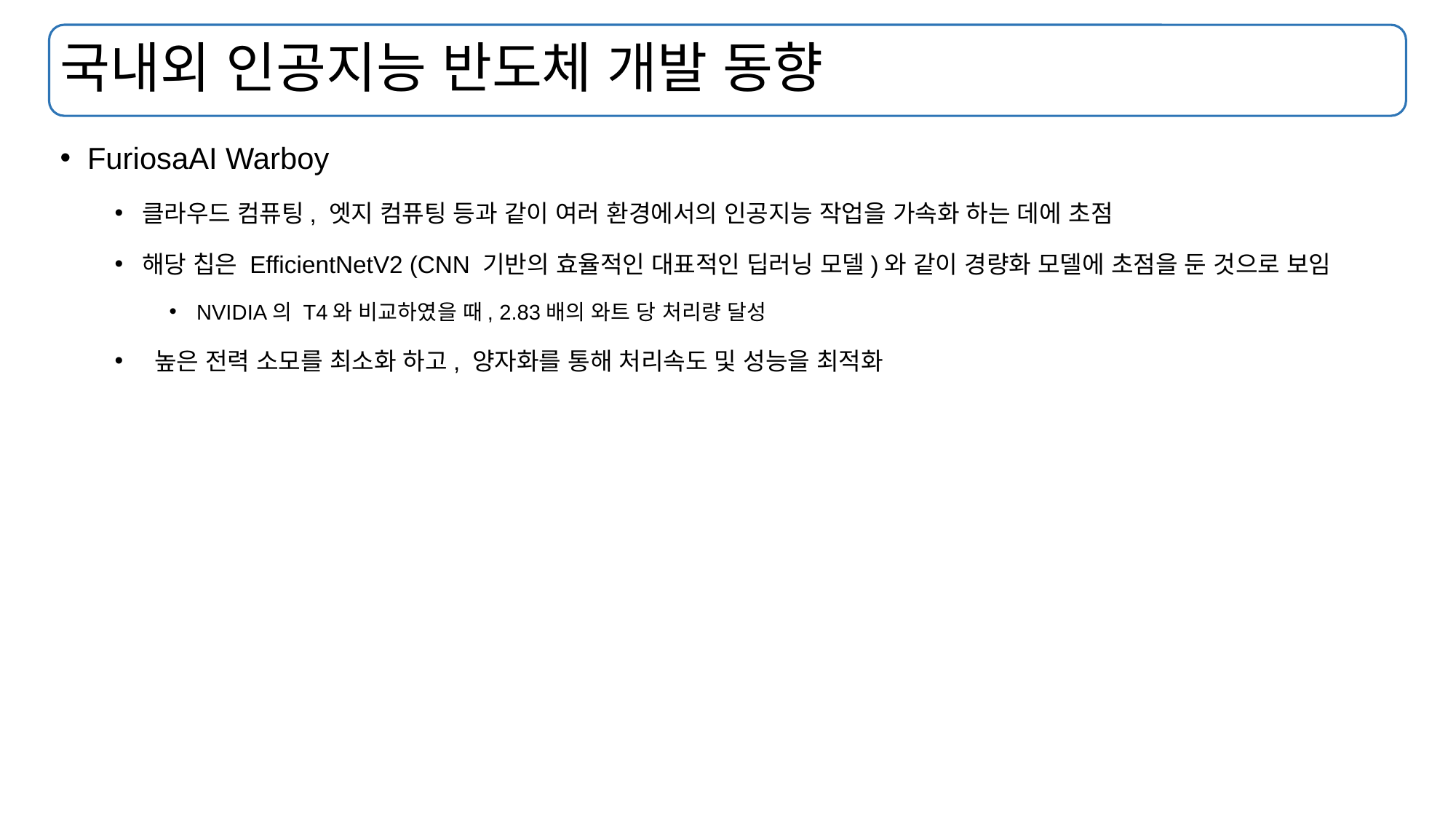

# 국내외 인공지능 반도체 개발 동향
FuriosaAI Warboy
클라우드 컴퓨팅, 엣지 컴퓨팅 등과 같이 여러 환경에서의 인공지능 작업을 가속화 하는 데에 초점
해당 칩은 EfficientNetV2 (CNN 기반의 효율적인 대표적인 딥러닝 모델)와 같이 경량화 모델에 초점을 둔 것으로 보임
NVIDIA의 T4와 비교하였을 때, 2.83배의 와트 당 처리량 달성
 높은 전력 소모를 최소화 하고, 양자화를 통해 처리속도 및 성능을 최적화